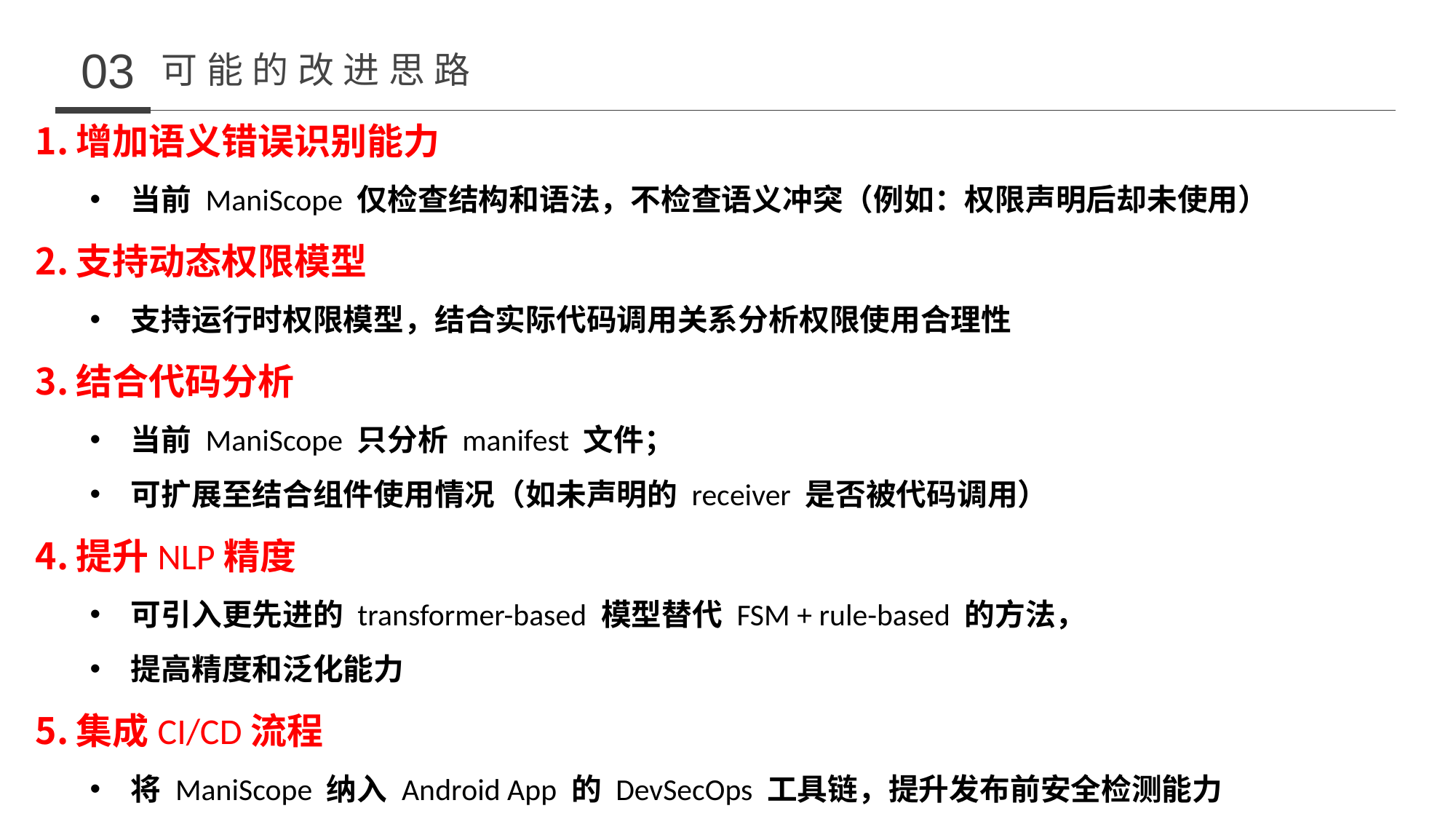

03
可能的改进思路
增加语义错误识别能力
当前 ManiScope 仅检查结构和语法，不检查语义冲突（例如：权限声明后却未使用）
支持动态权限模型
支持运行时权限模型，结合实际代码调用关系分析权限使用合理性
结合代码分析
当前 ManiScope 只分析 manifest 文件；
可扩展至结合组件使用情况（如未声明的 receiver 是否被代码调用）
提升NLP精度
可引入更先进的 transformer-based 模型替代 FSM + rule-based 的方法，
提高精度和泛化能力
集成CI/CD流程
将 ManiScope 纳入 Android App 的 DevSecOps 工具链，提升发布前安全检测能力